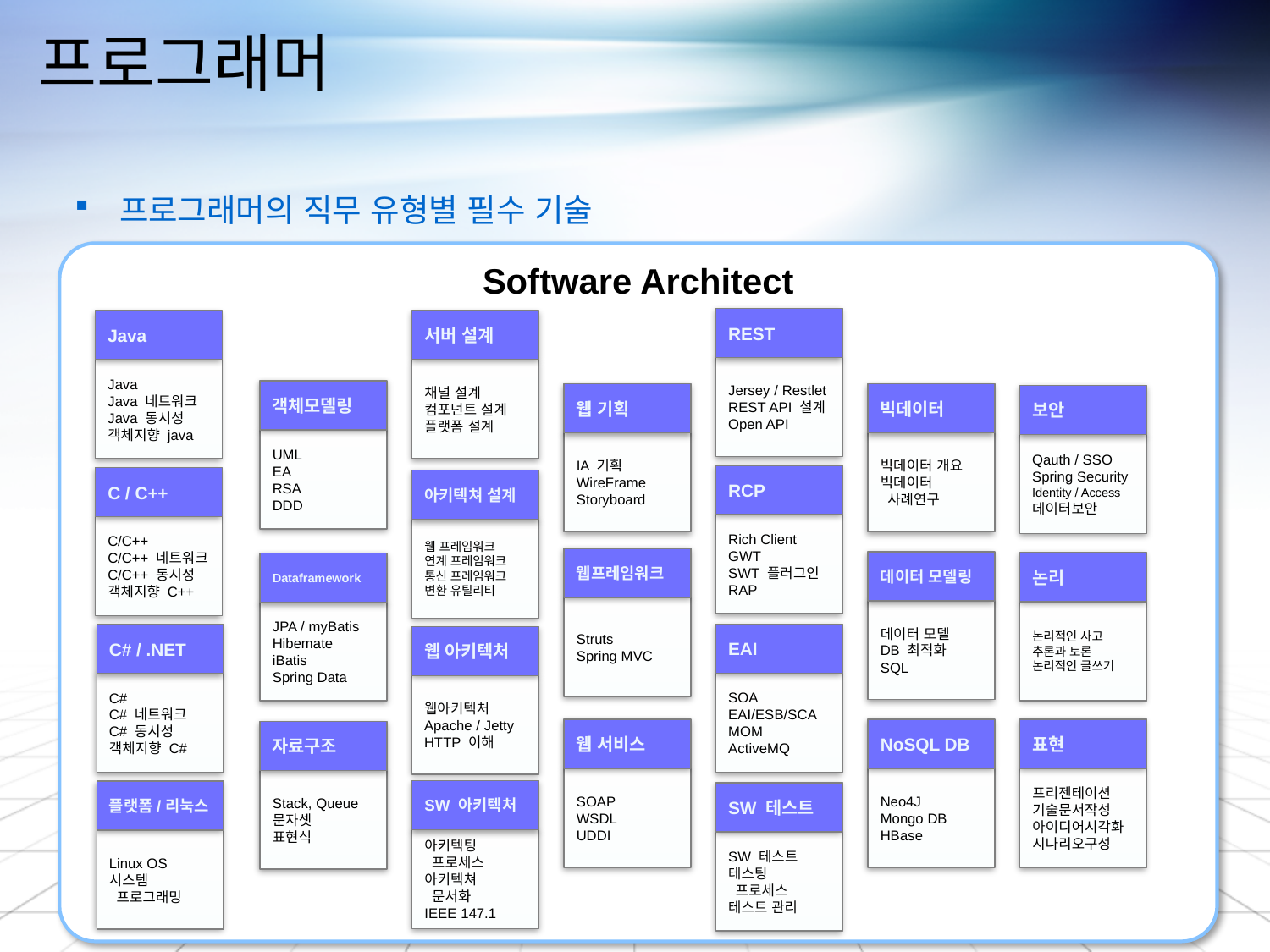

# 프로그래머
 프로그래머의 직무 유형별 필수 기술

Software Architect
REST
Jersey / Restlet
REST API 설계
Open API
Java
Java
Java 네트워크
Java 동시성
객체지향 java
서버 설계
채널 설계
컴포넌트 설계
플랫폼 설계
객체모델링
UML
EA
RSA
DDD
웹 기획
IA 기획
WireFrame
Storyboard
빅데이터
빅데이터 개요
빅데이터
 사례연구
보안
Qauth / SSO
Spring Security
Identity / Access
데이터보안
RCP
Rich Client
GWT
SWT 플러그인
RAP
C / C++
C/C++
C/C++ 네트워크
C/C++ 동시성
객체지향 C++
아키텍쳐 설계
웹 프레임워크
연계 프레임워크
통신 프레임워크
변환 유틸리티
웹프레임워크
Struts
Spring MVC
데이터 모델링
데이터 모델
DB 최적화
SQL
논리
논리적인 사고
추론과 토론
논리적인 글쓰기
Dataframework
JPA / myBatis
Hibemate
iBatis
Spring Data
EAI
SOA
EAI/ESB/SCA
MOM
ActiveMQ
C# / .NET
C#
C# 네트워크
C# 동시성
객체지향 C#
웹 아키텍처
웹아키텍처
Apache / Jetty
HTTP 이해
웹 서비스
SOAP
WSDL
UDDI
NoSQL DB
Neo4J
Mongo DB
HBase
표현
프리젠테이션
기술문서작성
아이디어시각화
시나리오구성
자료구조
Stack, Queue
문자셋
표현식
SW 아키텍처
아키텍팅
 프로세스
아키텍쳐
 문서화
IEEE 147.1
플랫폼/리눅스
Linux OS
시스템
 프로그래밍
SW 테스트
SW 테스트
테스팅
 프로세스
테스트 관리